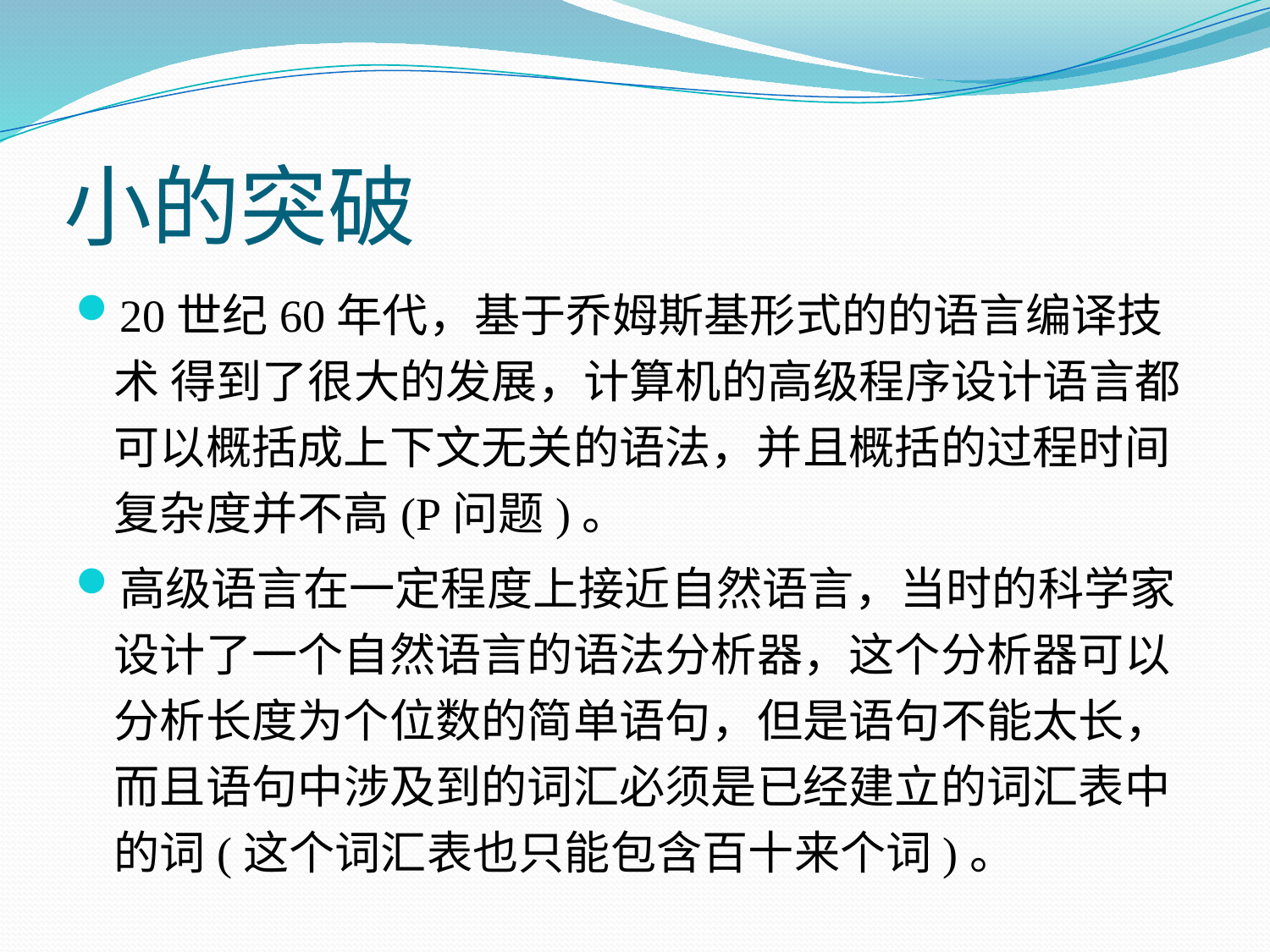

# 小的突破
20世纪60年代，基于乔姆斯基形式的的语言编译技术 得到了很大的发展，计算机的高级程序设计语言都可以概括成上下文无关的语法，并且概括的过程时间复杂度并不高(P问题)。
高级语言在一定程度上接近自然语言，当时的科学家设计了一个自然语言的语法分析器，这个分析器可以分析长度为个位数的简单语句，但是语句不能太长，而且语句中涉及到的词汇必须是已经建立的词汇表中的词(这个词汇表也只能包含百十来个词)。